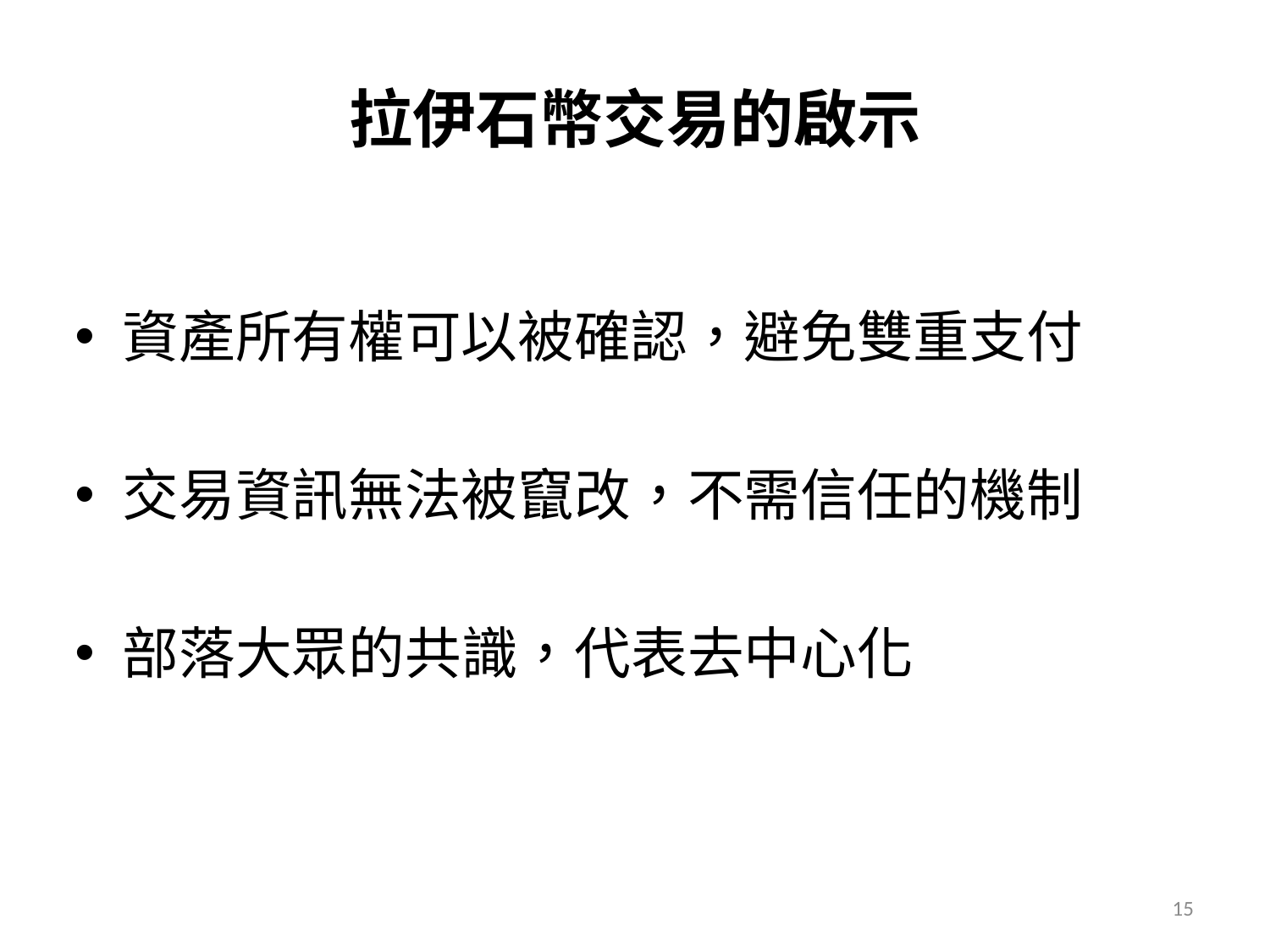

# 拉伊石幣交易的啟示

資產所有權可以被確認，避免雙重支付

交易資訊無法被竄改，不需信任的機制

部落大眾的共識，代表去中心化

15